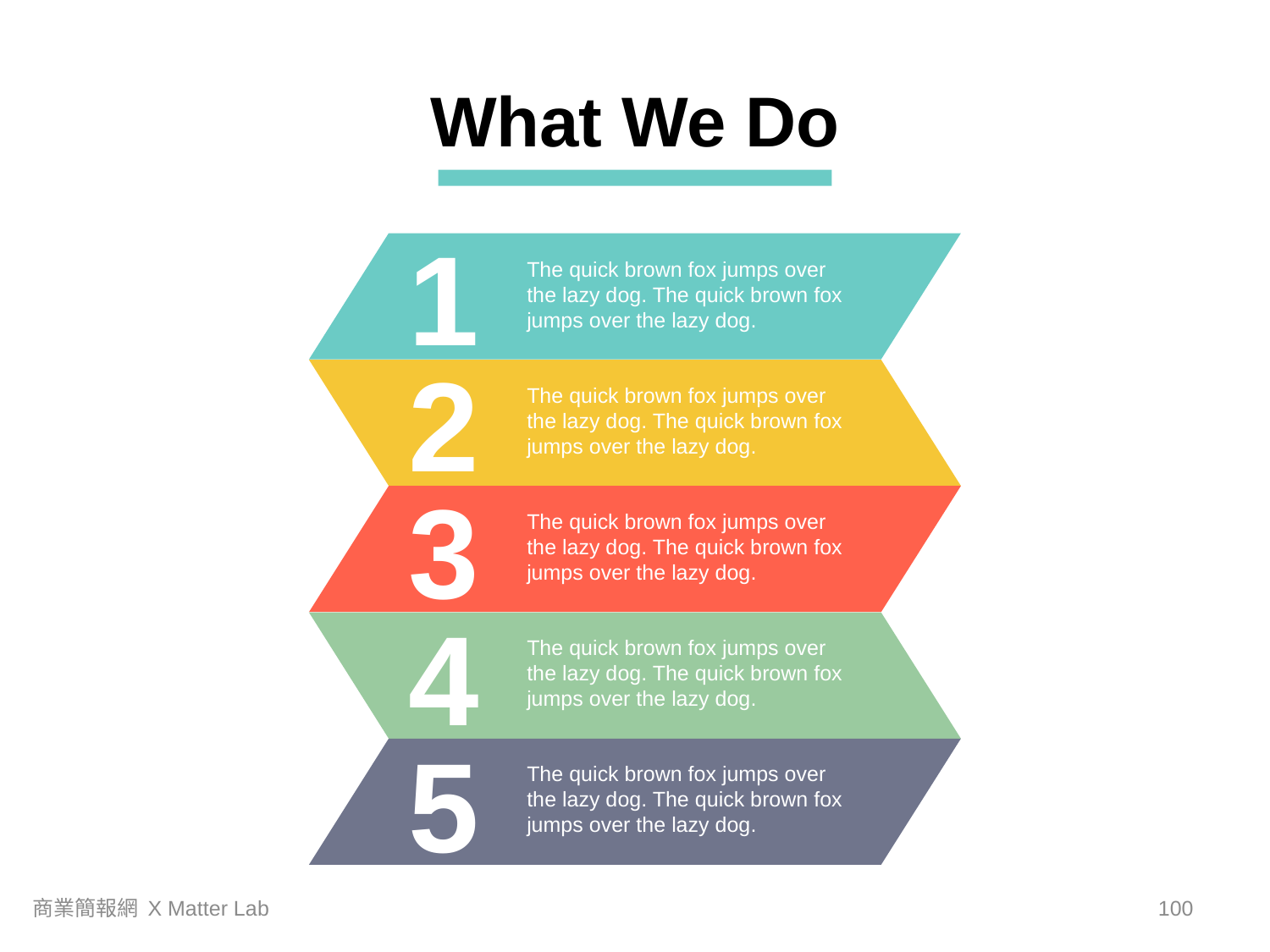

What We Do

1
The quick brown fox jumps over the lazy dog. The quick brown fox jumps over the lazy dog.

2
The quick brown fox jumps over the lazy dog. The quick brown fox jumps over the lazy dog.

3
The quick brown fox jumps over the lazy dog. The quick brown fox jumps over the lazy dog.

4
The quick brown fox jumps over the lazy dog. The quick brown fox jumps over the lazy dog.

5
The quick brown fox jumps over the lazy dog. The quick brown fox jumps over the lazy dog.
商業簡報網 X Matter Lab
100